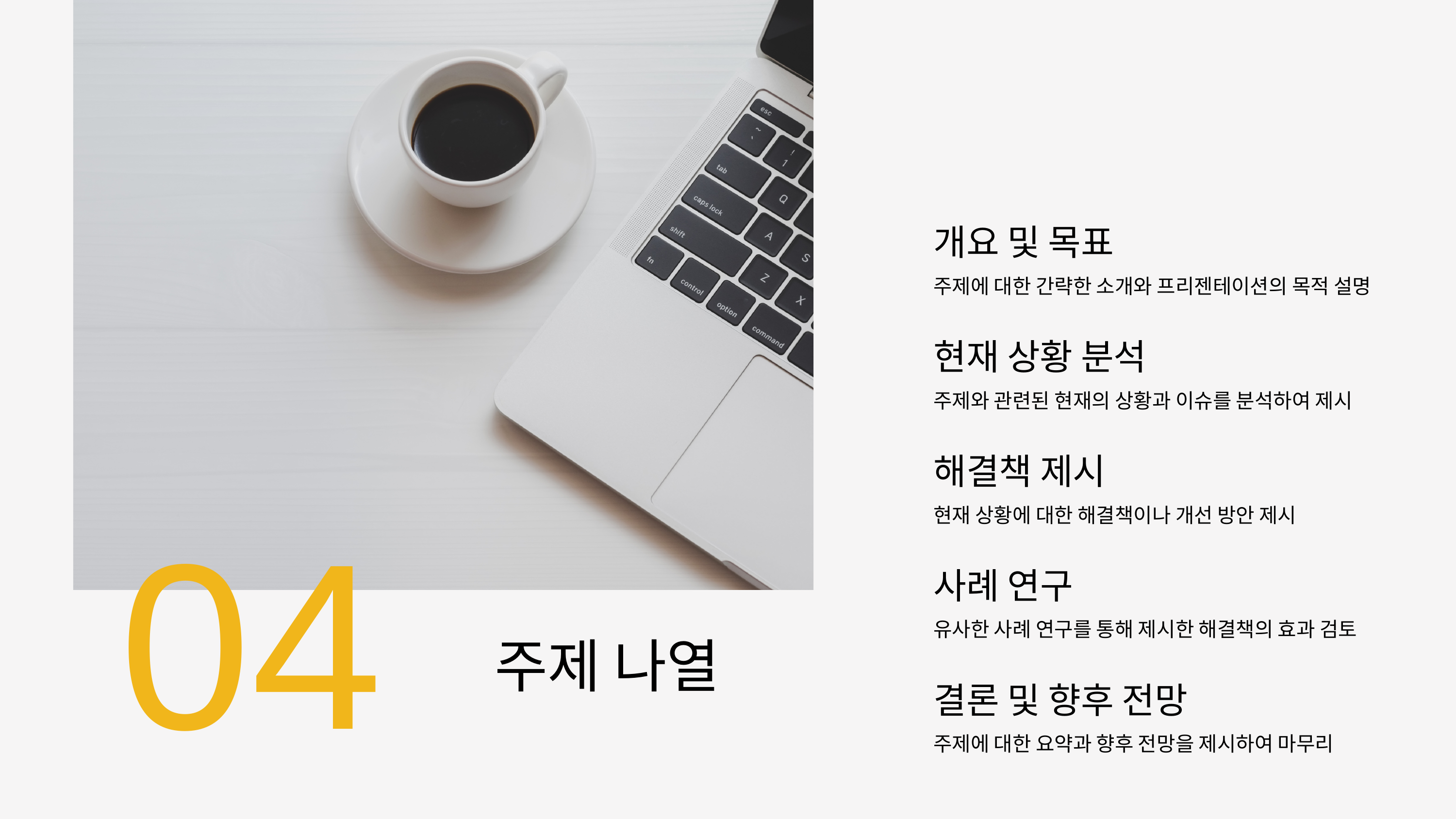

개요 및 목표
주제에 대한 간략한 소개와 프리젠테이션의 목적 설명
현재 상황 분석
주제와 관련된 현재의 상황과 이슈를 분석하여 제시
해결책 제시
04
현재 상황에 대한 해결책이나 개선 방안 제시
사례 연구
유사한 사례 연구를 통해 제시한 해결책의 효과 검토
주제 나열
결론 및 향후 전망
주제에 대한 요약과 향후 전망을 제시하여 마무리